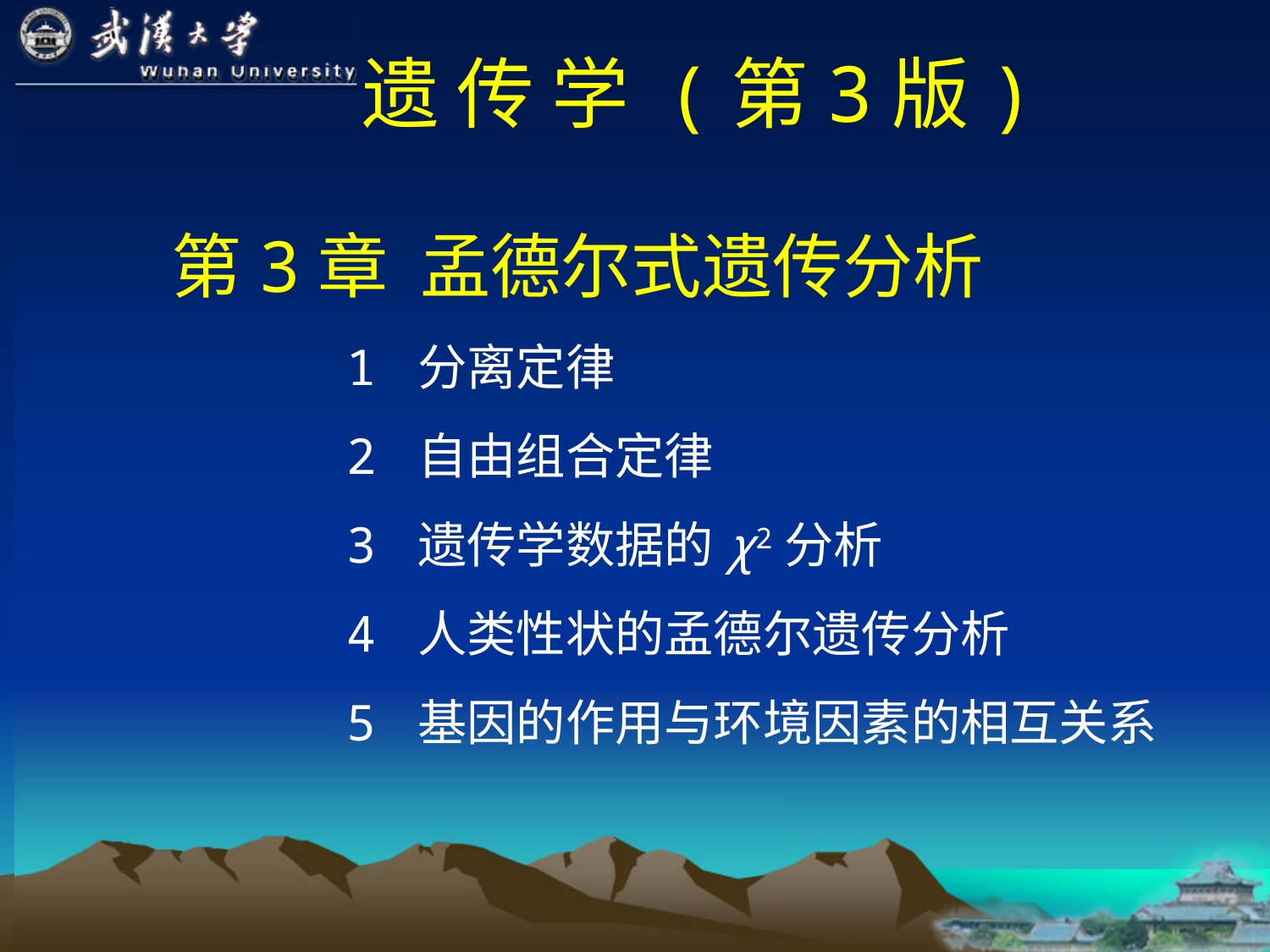

# 遗 传 学 (第3版)
第3章  孟德尔式遗传分析
1 分离定律
2 自由组合定律
3 遗传学数据的χ2分析
4 人类性状的孟德尔遗传分析
5 基因的作用与环境因素的相互关系